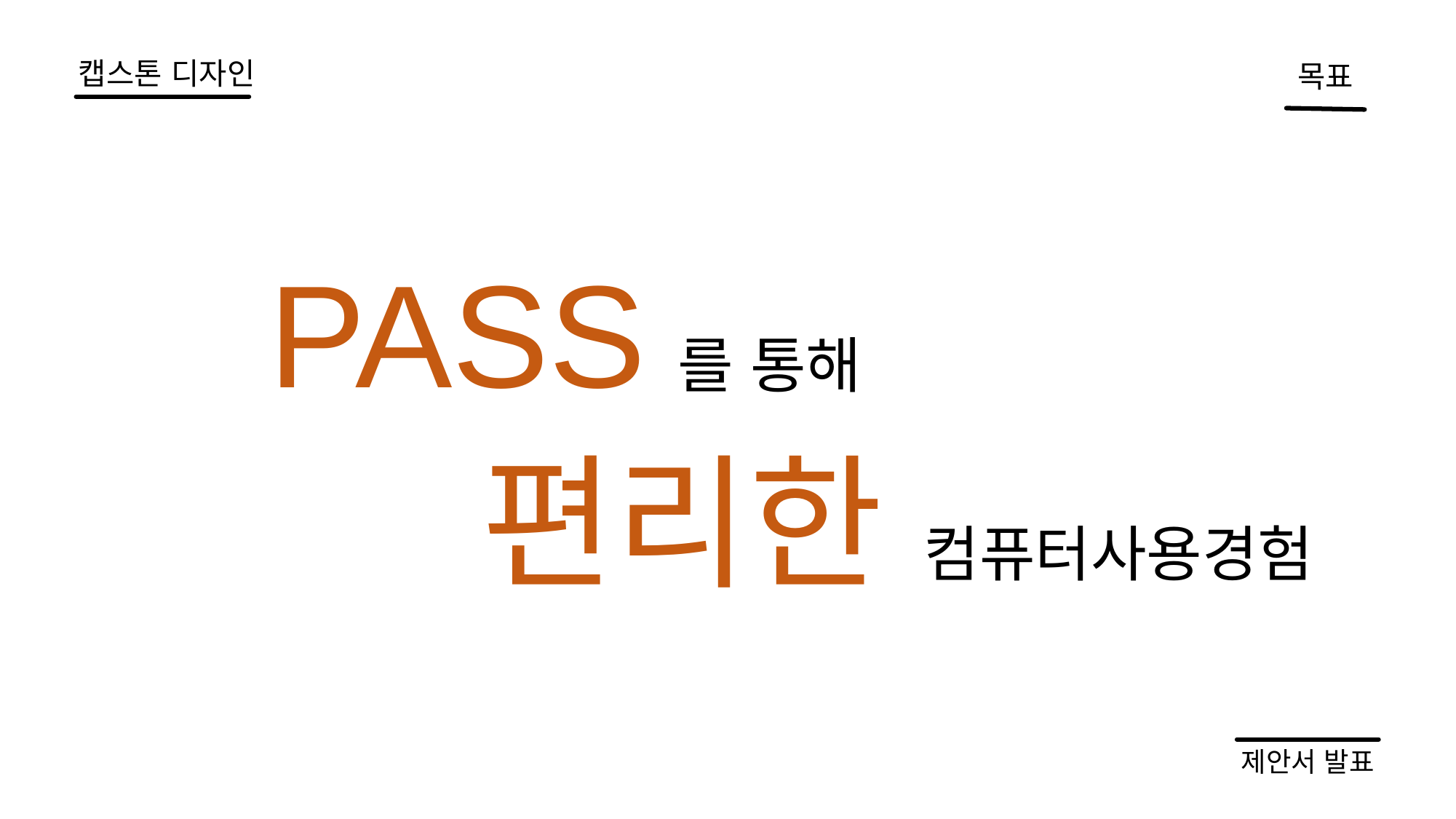

# 캡스톤 디자인
목표
PASS 를 통해
 편리한 컴퓨터사용경험
제안서 발표